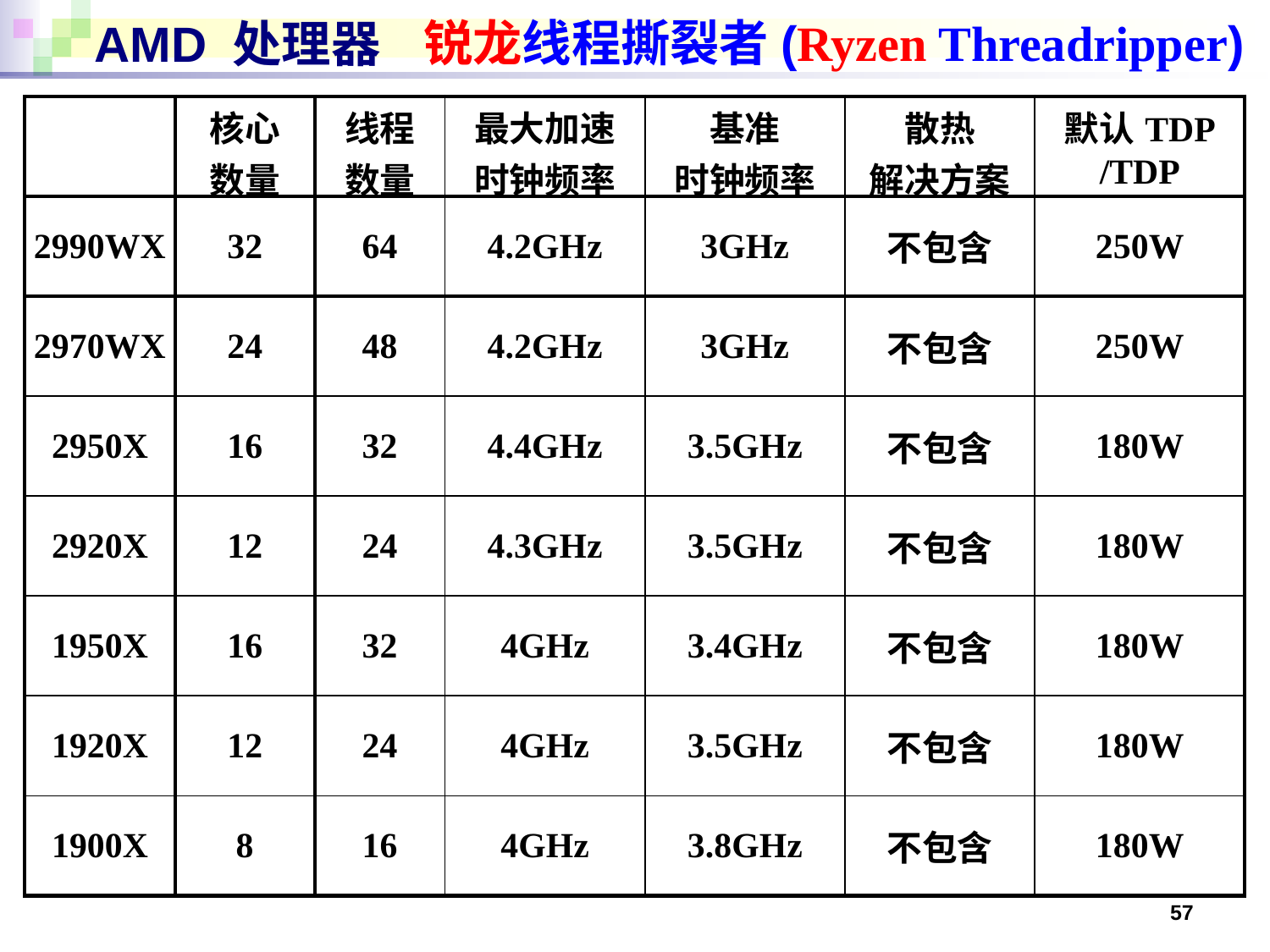

# AMD 处理器
锐龙线程撕裂者(Ryzen Threadripper)
|  | 核心 数量 | 线程 数量 | 最大加速 时钟频率 | 基准 时钟频率 | 散热 解决方案 | 默认TDP /TDP |
| --- | --- | --- | --- | --- | --- | --- |
| 2990WX | 32 | 64 | 4.2GHz | 3GHz | 不包含 | 250W |
| 2970WX | 24 | 48 | 4.2GHz | 3GHz | 不包含 | 250W |
| 2950X | 16 | 32 | 4.4GHz | 3.5GHz | 不包含 | 180W |
| 2920X | 12 | 24 | 4.3GHz | 3.5GHz | 不包含 | 180W |
| 1950X | 16 | 32 | 4GHz | 3.4GHz | 不包含 | 180W |
| 1920X | 12 | 24 | 4GHz | 3.5GHz | 不包含 | 180W |
| 1900X | 8 | 16 | 4GHz | 3.8GHz | 不包含 | 180W |
57